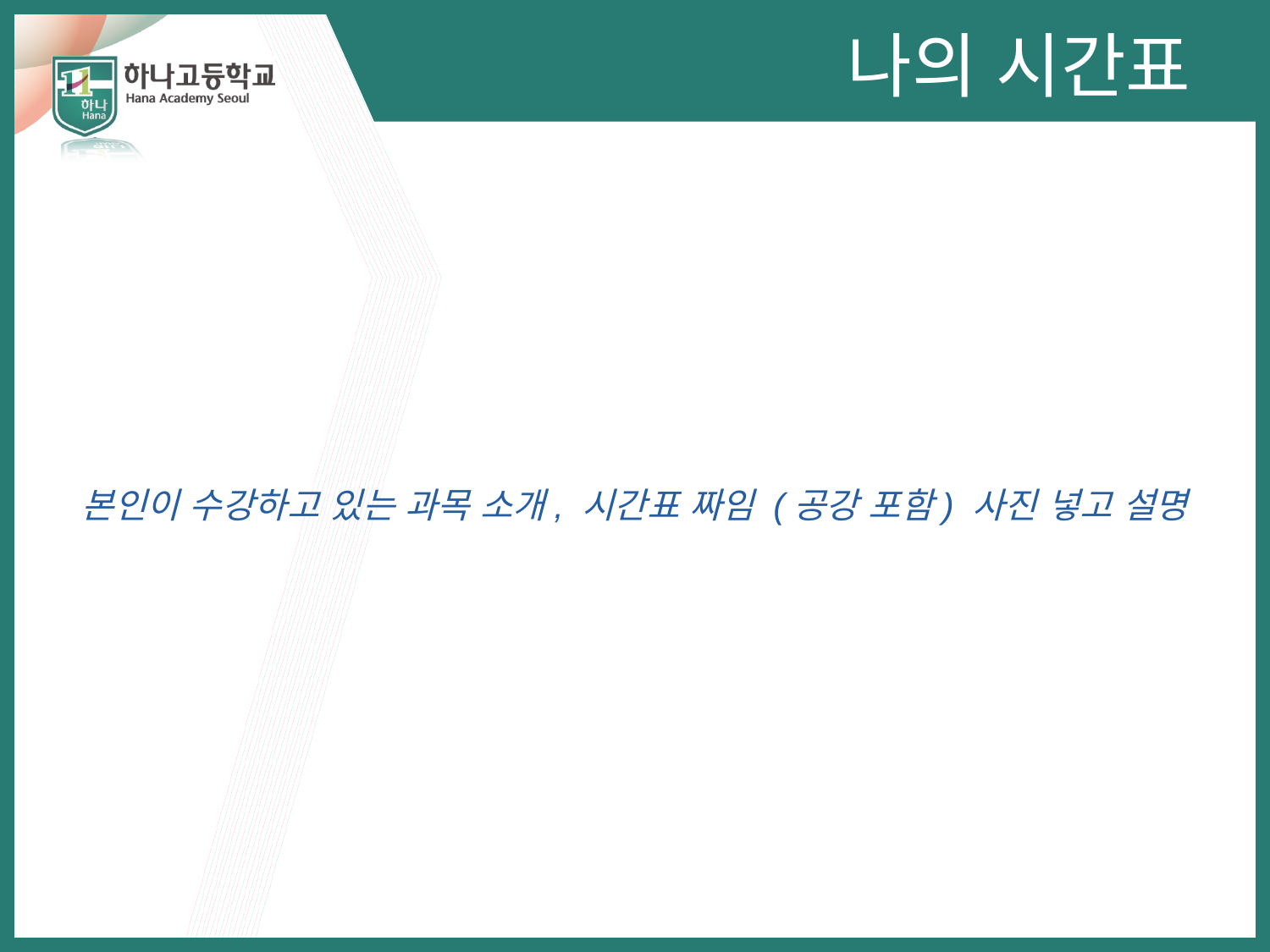

나의 시간표
본인이 수강하고 있는 과목 소개, 시간표 짜임 (공강 포함) 사진 넣고 설명